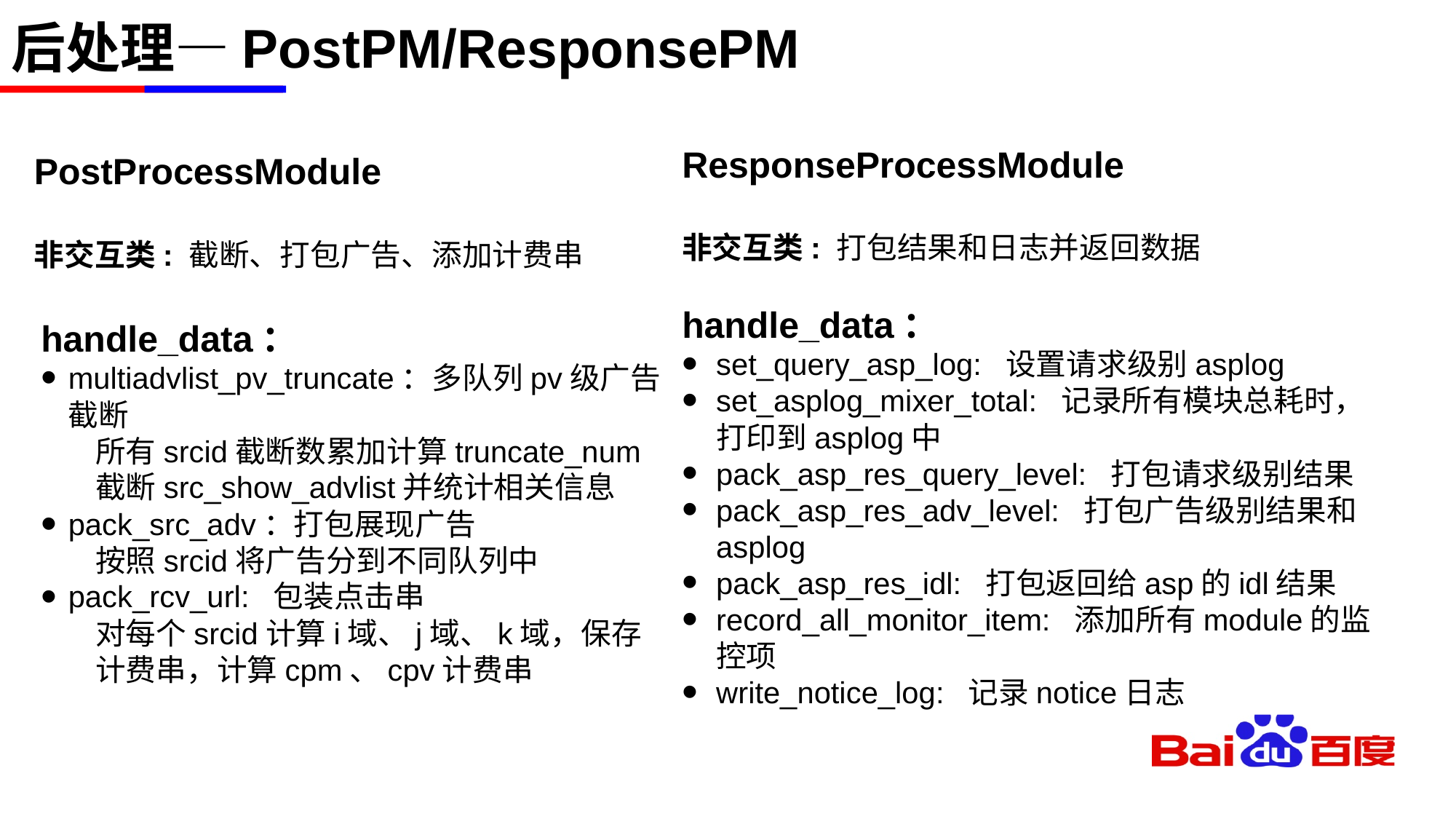

# 后处理—PostPM/ResponsePM
ResponseProcessModule

非交互类: 打包结果和日志并返回数据

handle_data：
set_query_asp_log:  设置请求级别asplog
set_asplog_mixer_total:  记录所有模块总耗时，打印到asplog中
pack_asp_res_query_level:  打包请求级别结果
pack_asp_res_adv_level:  打包广告级别结果和asplog
pack_asp_res_idl:  打包返回给asp的idl结果
record_all_monitor_item:  添加所有module的监控项
write_notice_log:  记录notice日志
PostProcessModule

非交互类: 截断、打包广告、添加计费串

handle_data：
multiadvlist_pv_truncate：多队列pv级广告截断
所有srcid截断数累加计算truncate_num
截断src_show_advlist并统计相关信息
pack_src_adv：打包展现广告
按照srcid将广告分到不同队列中
pack_rcv_url:  包装点击串
对每个srcid计算i域、j域、k域，保存计费串，计算cpm、cpv计费串